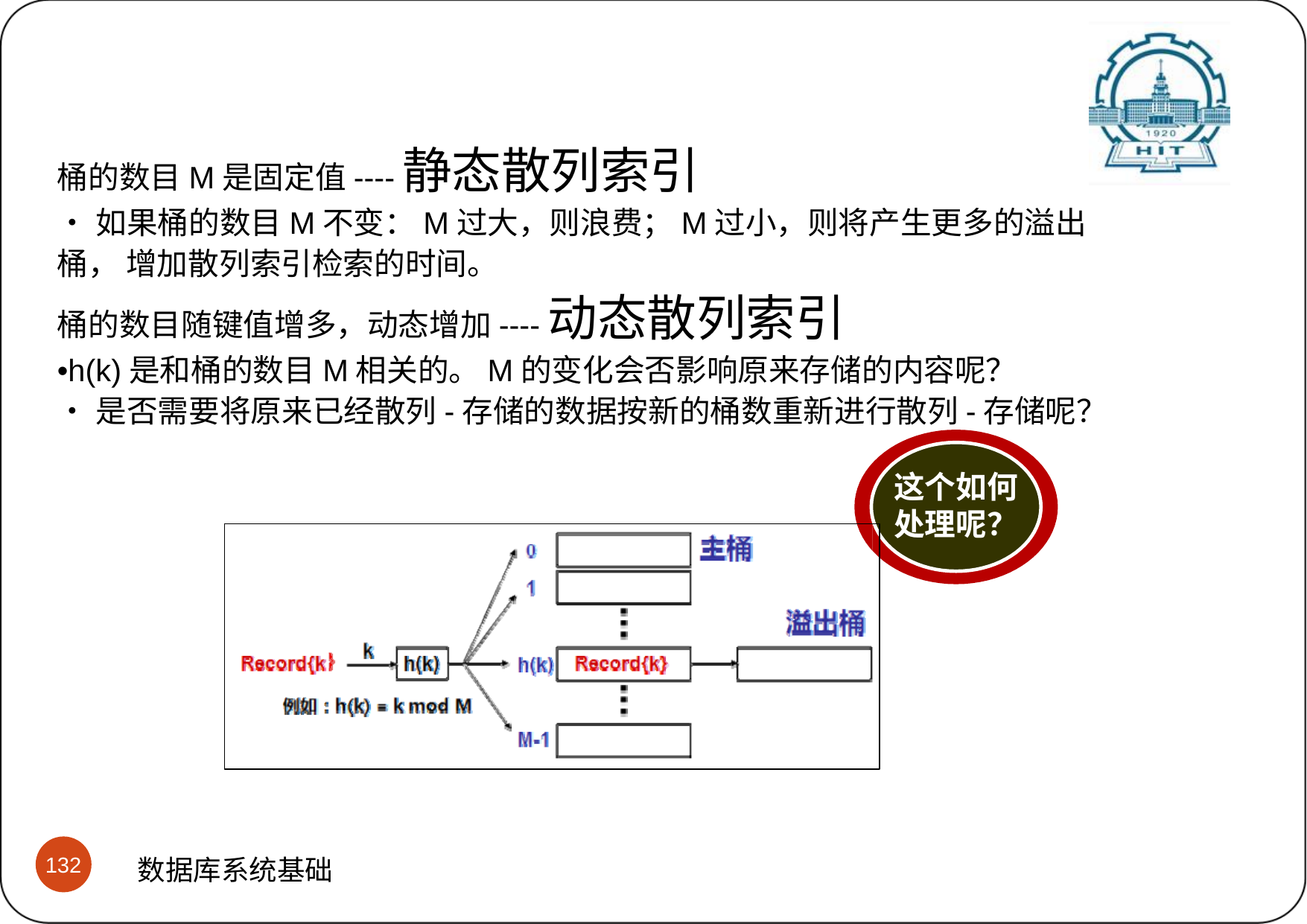

# 散列索引
(4)散列的问题
桶的数目M是固定值----静态散列索引
•如果桶的数目M不变：M过大，则浪费；M过小，则将产生更多的溢出桶， 增加散列索引检索的时间。
桶的数目随键值增多，动态增加----动态散列索引
•h(k)是和桶的数目M相关的。M的变化会否影响原来存储的内容呢？
•是否需要将原来已经散列-存储的数据按新的桶数重新进行散列-存储呢？

这个如何 处理呢？